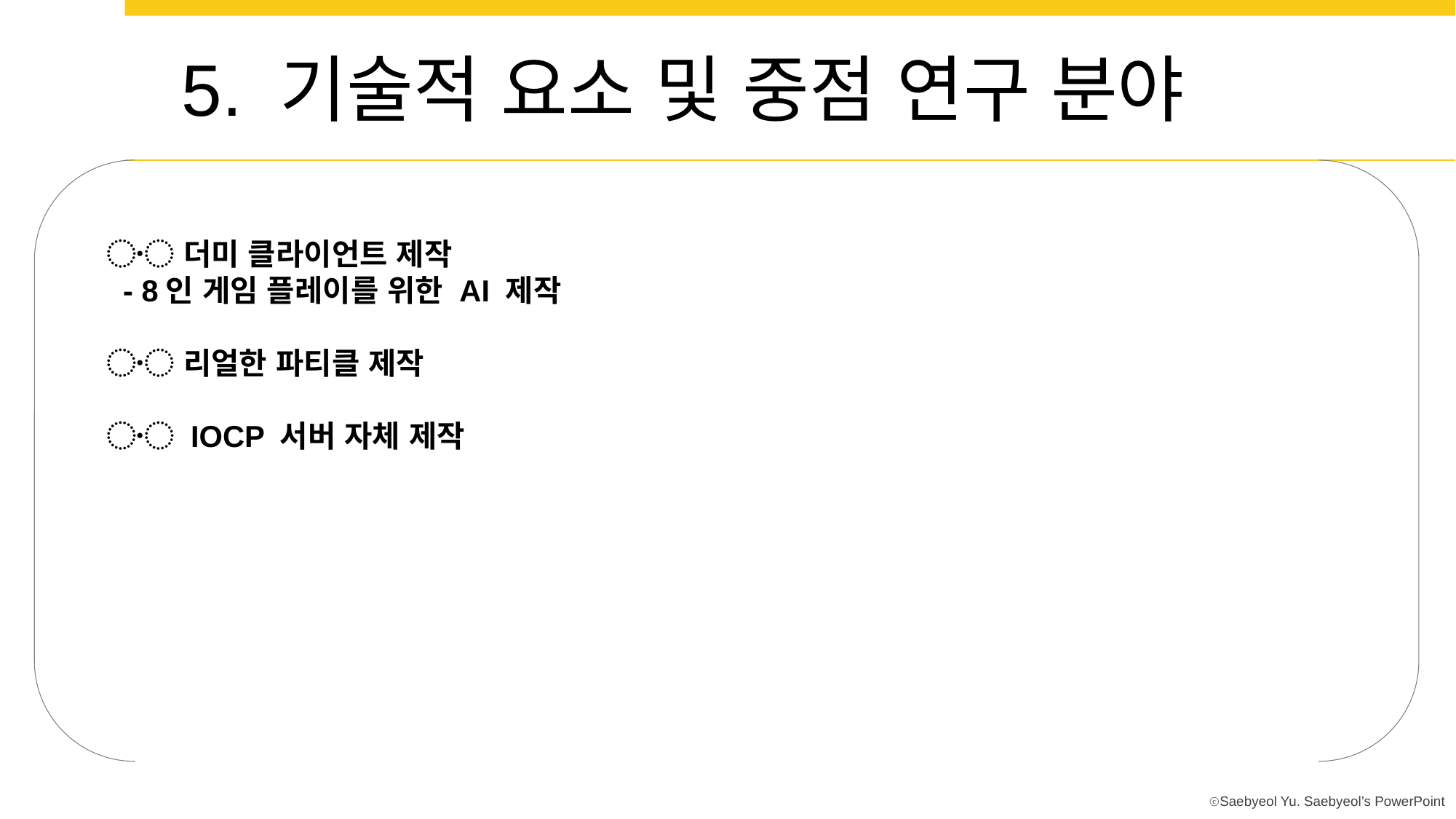

5. 기술적 요소 및 중점 연구 분야

〮 더미 클라이언트 제작
  - 8인 게임 플레이를 위한 AI 제작

〮 리얼한 파티클 제작

〮 IOCP 서버 자체 제작